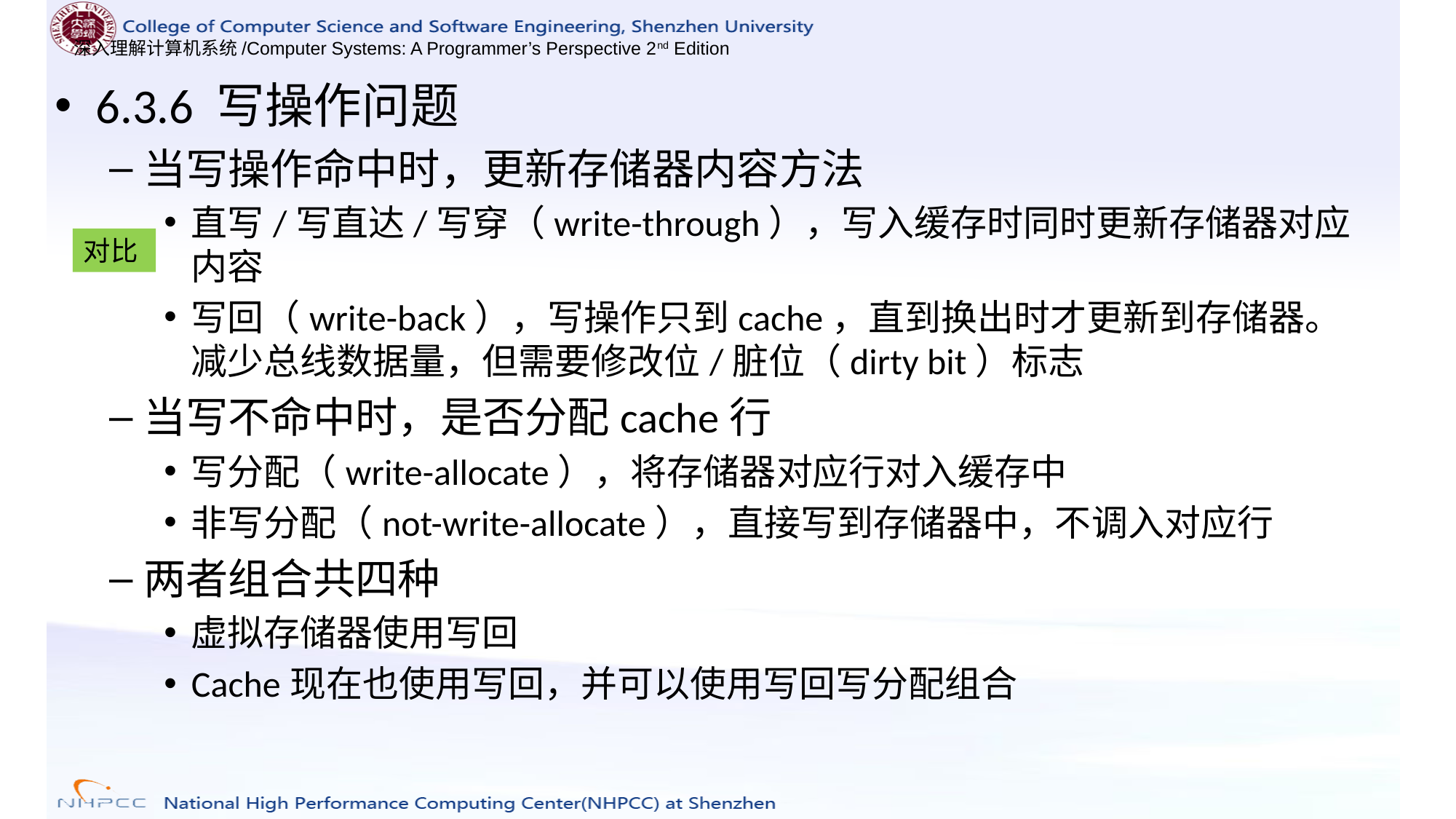

6.3.6 写操作问题
当写操作命中时，更新存储器内容方法
直写/写直达/写穿（write-through），写入缓存时同时更新存储器对应内容
写回（write-back），写操作只到cache，直到换出时才更新到存储器。减少总线数据量，但需要修改位/脏位（dirty bit）标志
当写不命中时，是否分配cache行
写分配（write-allocate），将存储器对应行对入缓存中
非写分配（not-write-allocate），直接写到存储器中，不调入对应行
两者组合共四种
虚拟存储器使用写回
Cache现在也使用写回，并可以使用写回写分配组合
对比
64